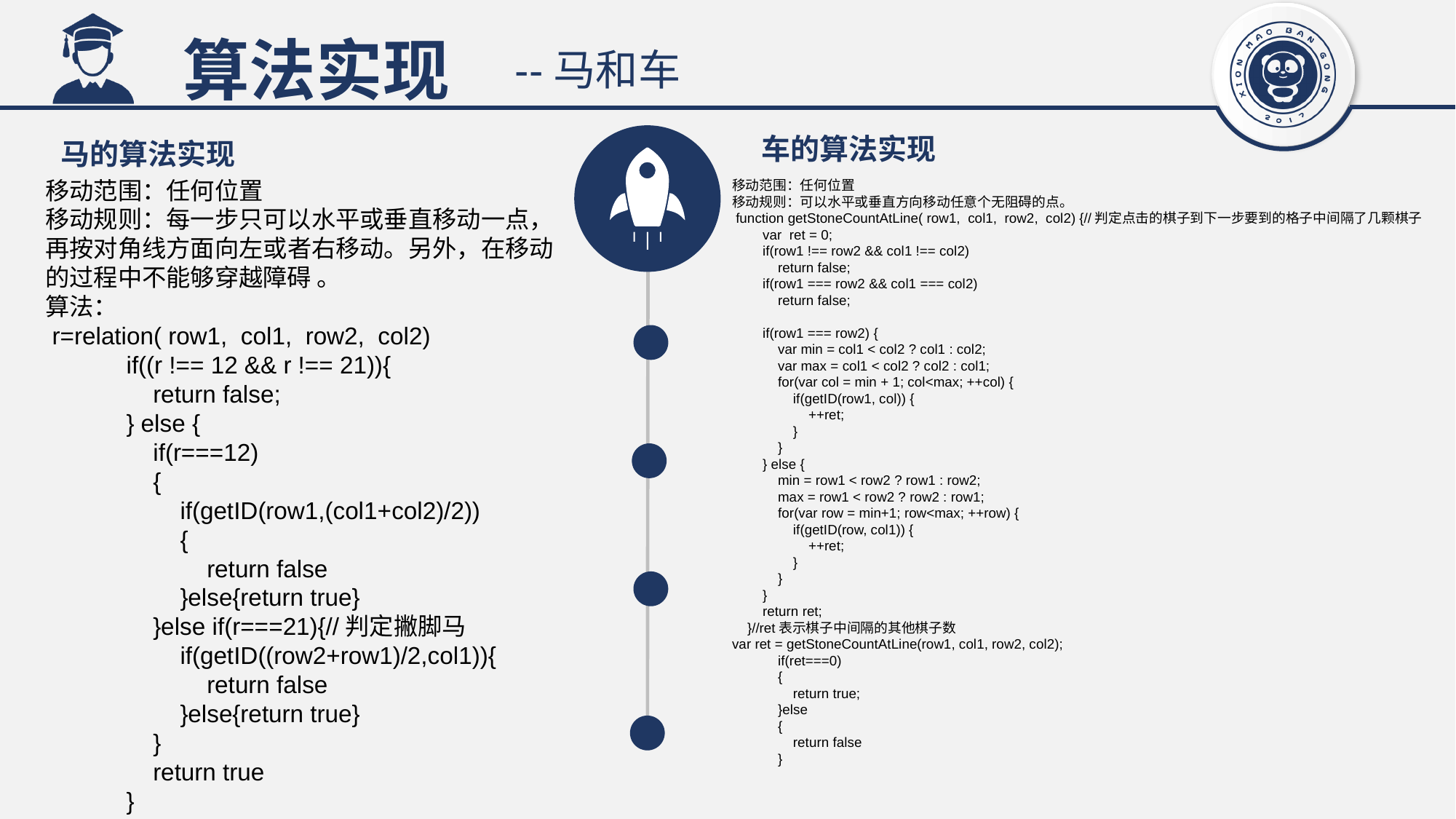

算法实现
--马和车
车的算法实现

马的算法实现
移动范围：任何位置
移动规则：每一步只可以水平或垂直移动一点，再按对角线方面向左或者右移动。另外，在移动的过程中不能够穿越障碍 。
算法：
 r=relation( row1,  col1,  row2,  col2)
            if((r !== 12 && r !== 21)){
                return false;
            } else {
                if(r===12)
                {
                    if(getID(row1,(col1+col2)/2))
                    {
                        return false
                    }else{return true}
                }else if(r===21){//判定撇脚马
                    if(getID((row2+row1)/2,col1)){
                        return false
                    }else{return true}
                }
                return true
            }
移动范围：任何位置
移动规则：可以水平或垂直方向移动任意个无阻碍的点。
 function getStoneCountAtLine( row1,  col1,  row2,  col2) {//判定点击的棋子到下一步要到的格子中间隔了几颗棋子
        var  ret = 0;
        if(row1 !== row2 && col1 !== col2)
            return false;
        if(row1 === row2 && col1 === col2)
            return false;

        if(row1 === row2) {
            var min = col1 < col2 ? col1 : col2;
            var max = col1 < col2 ? col2 : col1;
            for(var col = min + 1; col<max; ++col) {
                if(getID(row1, col)) {
                    ++ret;
                }
            }
        } else {
            min = row1 < row2 ? row1 : row2;
            max = row1 < row2 ? row2 : row1;
            for(var row = min+1; row<max; ++row) {
                if(getID(row, col1)) {
                    ++ret;
                }
            }
        }
        return ret;
    }//ret表示棋子中间隔的其他棋子数
var ret = getStoneCountAtLine(row1, col1, row2, col2);
            if(ret===0)
            {
                return true;
            }else
            {
                return false
            }